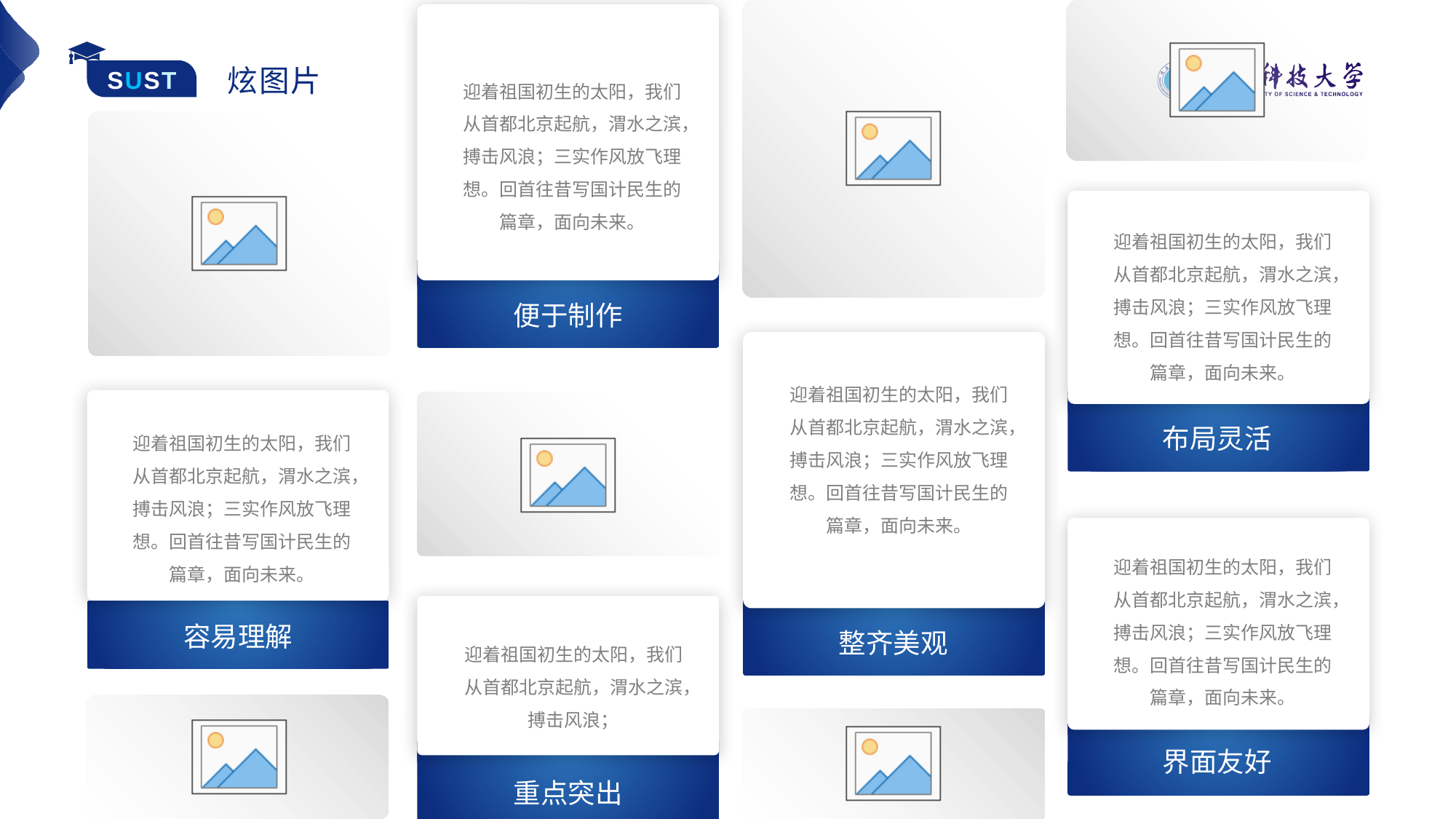

炫图片
迎着祖国初生的太阳，我们从首都北京起航，渭水之滨，搏击风浪；三实作风放飞理想。回首往昔写国计民生的篇章，面向未来。

迎着祖国初生的太阳，我们从首都北京起航，渭水之滨，搏击风浪；三实作风放飞理想。回首往昔写国计民生的篇章，面向未来。
便于制作

迎着祖国初生的太阳，我们从首都北京起航，渭水之滨，搏击风浪；三实作风放飞理想。回首往昔写国计民生的篇章，面向未来。

布局灵活
迎着祖国初生的太阳，我们从首都北京起航，渭水之滨，搏击风浪；三实作风放飞理想。回首往昔写国计民生的篇章，面向未来。

迎着祖国初生的太阳，我们从首都北京起航，渭水之滨，搏击风浪；三实作风放飞理想。回首往昔写国计民生的篇章，面向未来。

容易理解
整齐美观
迎着祖国初生的太阳，我们从首都北京起航，渭水之滨，搏击风浪；

界面友好
重点突出
第四章使用指南：替换图片
第四章使用指南：关于母版